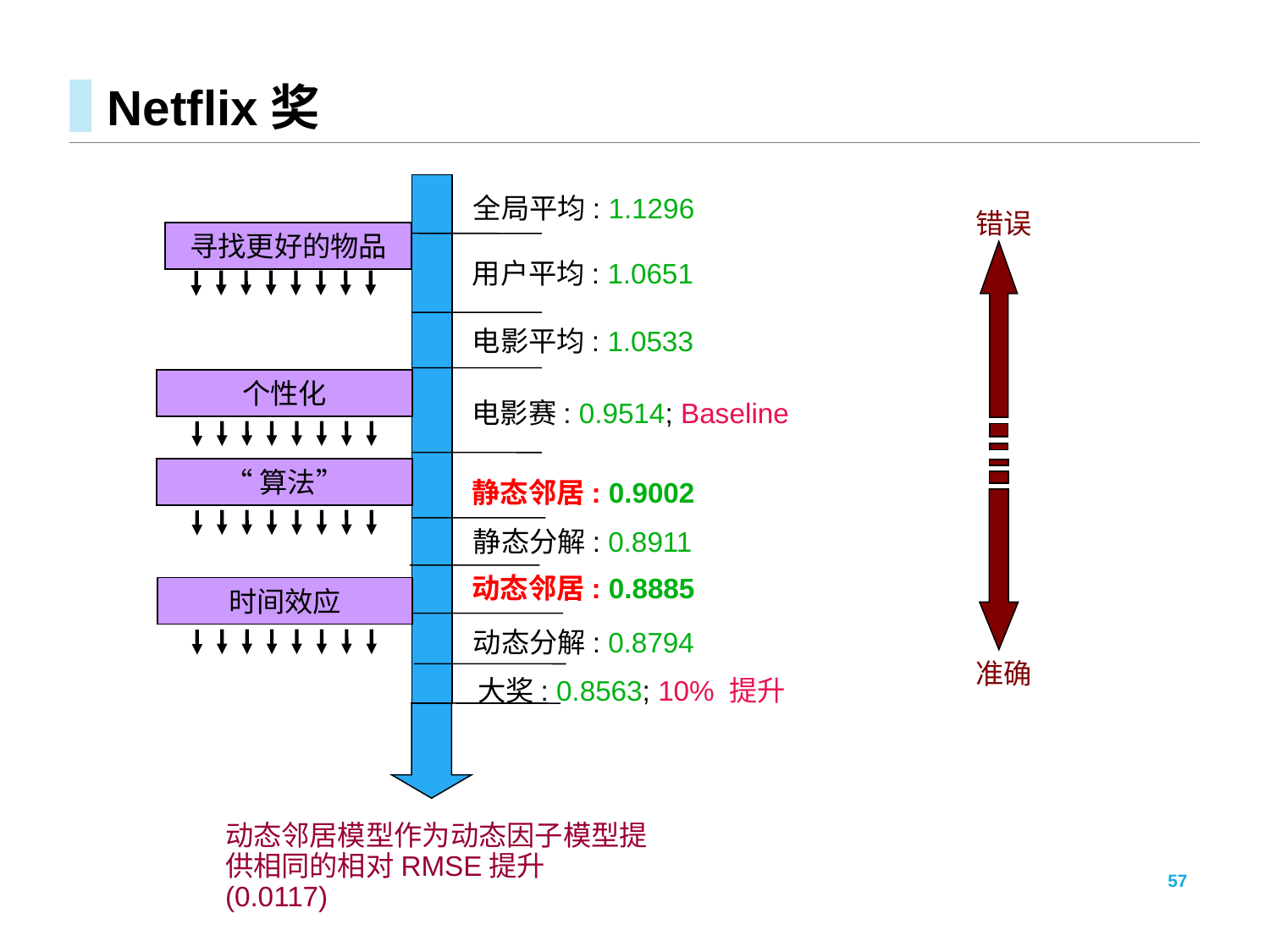

# Netflix奖

全局平均: 1.1296
错误

准确
寻找更好的物品

用户平均: 1.0651

电影平均: 1.0533

个性化

电影赛: 0.9514; Baseline

“算法”

静态邻居: 0.9002

静态分解: 0.8911

动态邻居: 0.8885

时间效应

动态分解: 0.8794

 大奖: 0.8563; 10% 提升

动态邻居模型作为动态因子模型提供相同的相对RMSE提升(0.0117)
57